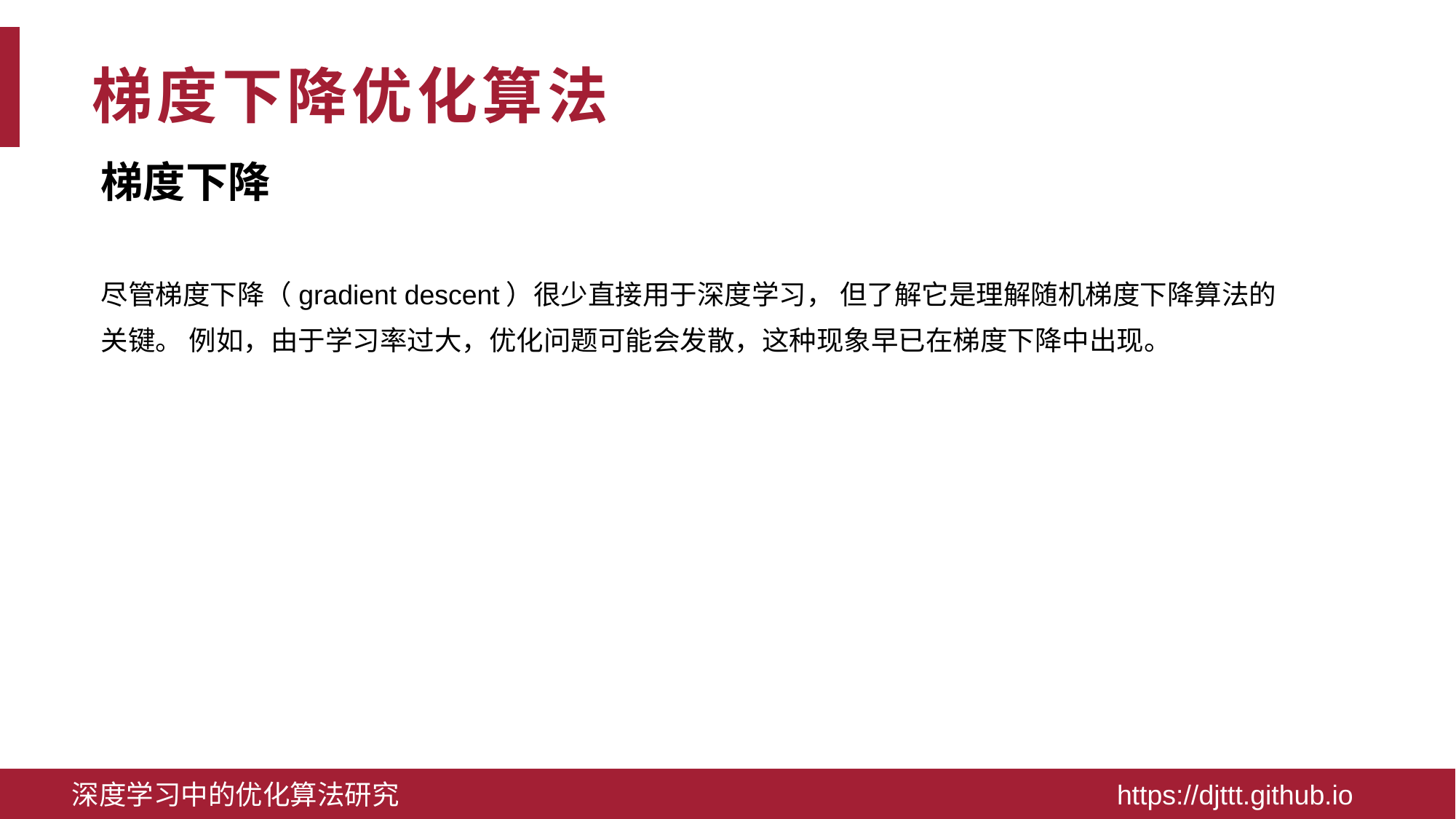

# 梯度下降优化算法
梯度下降
尽管梯度下降（gradient descent）很少直接用于深度学习， 但了解它是理解随机梯度下降算法的关键。 例如，由于学习率过大，优化问题可能会发散，这种现象早已在梯度下降中出现。
深度学习中的优化算法研究                                                                                                                   https://djttt.github.io